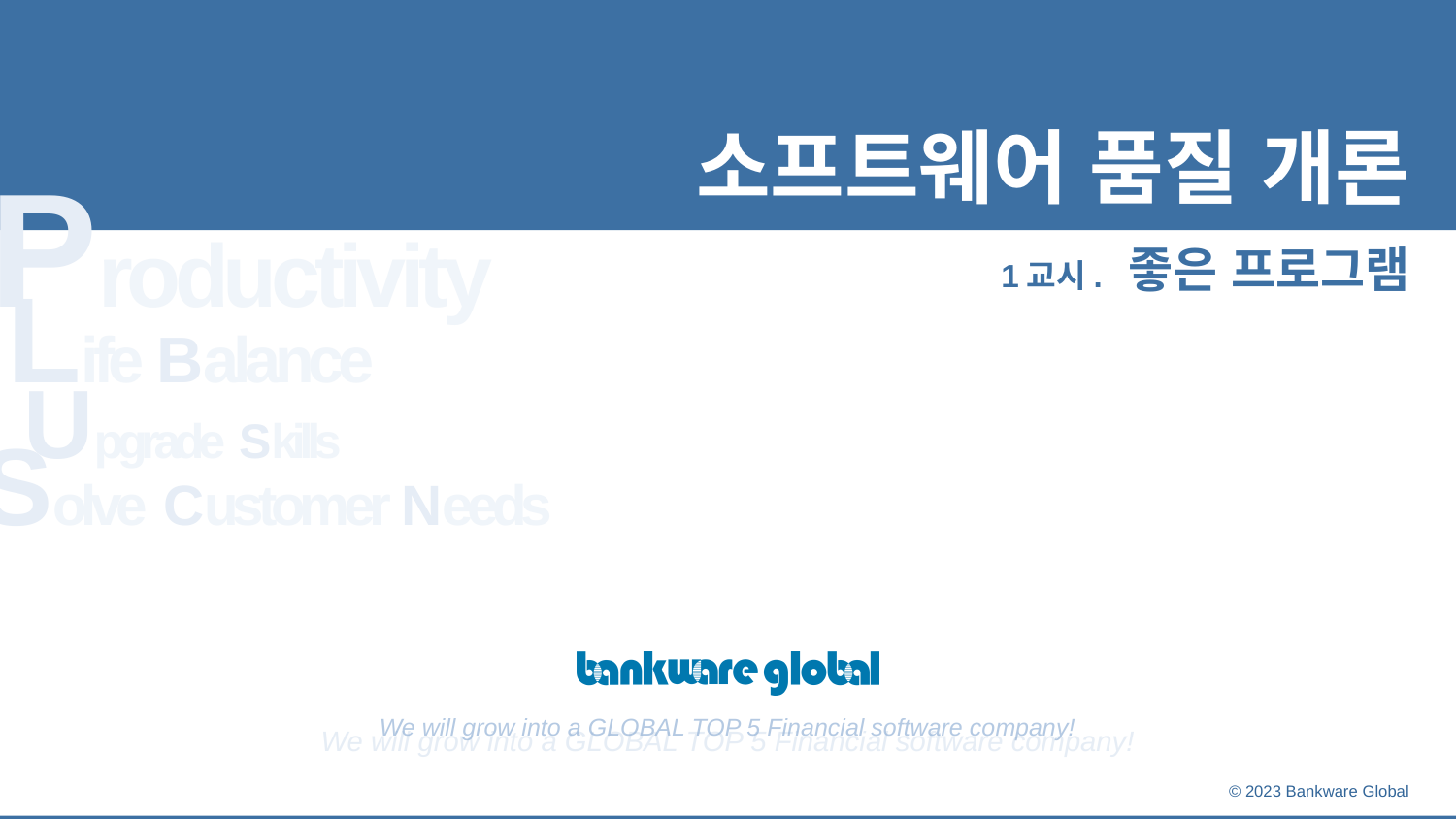

# 소프트웨어 품질 개론
1교시.  좋은 프로그램